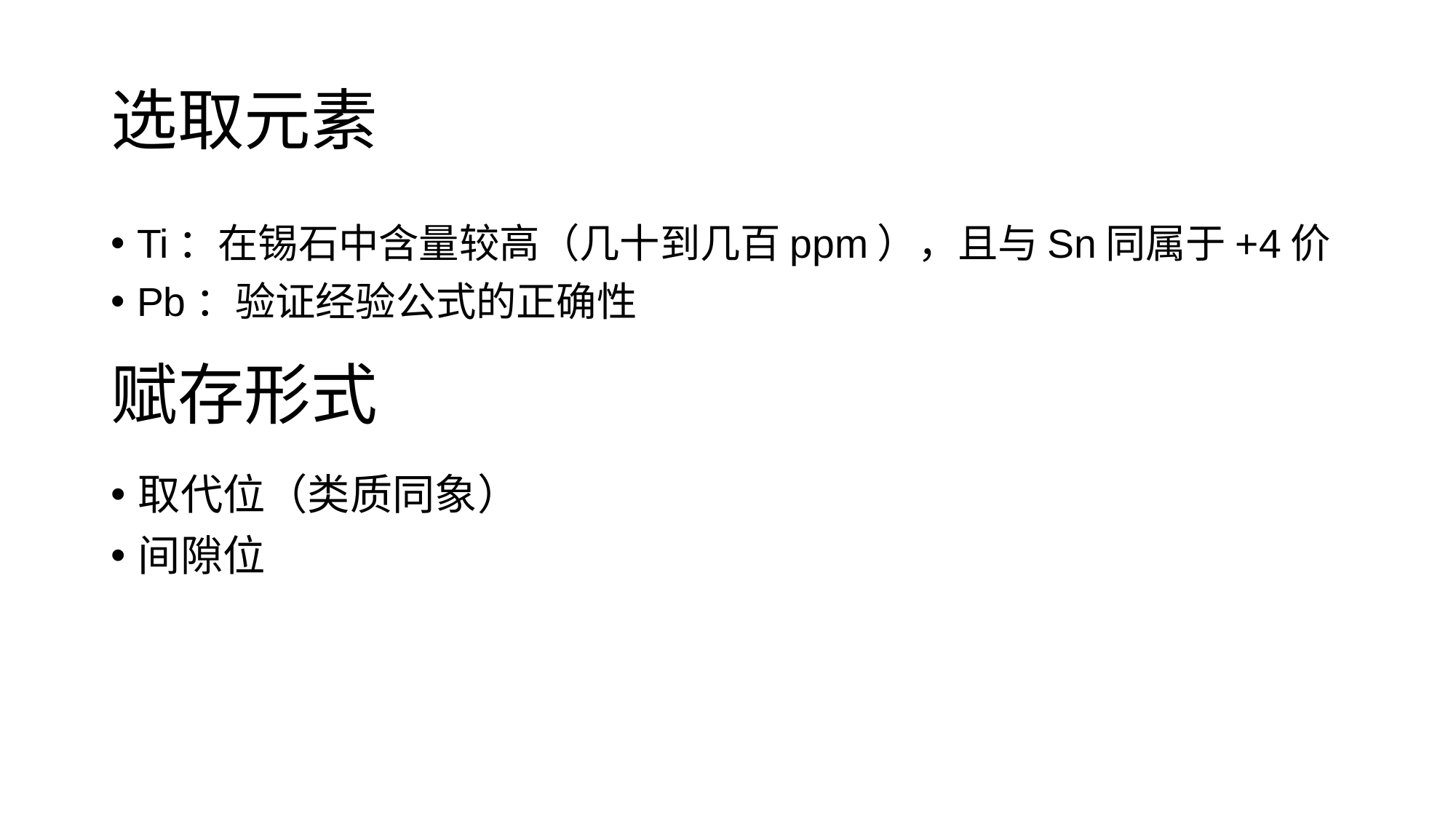

# 选取元素
Ti：在锡石中含量较高（几十到几百ppm），且与Sn同属于+4价
Pb：验证经验公式的正确性
赋存形式
取代位（类质同象）
间隙位